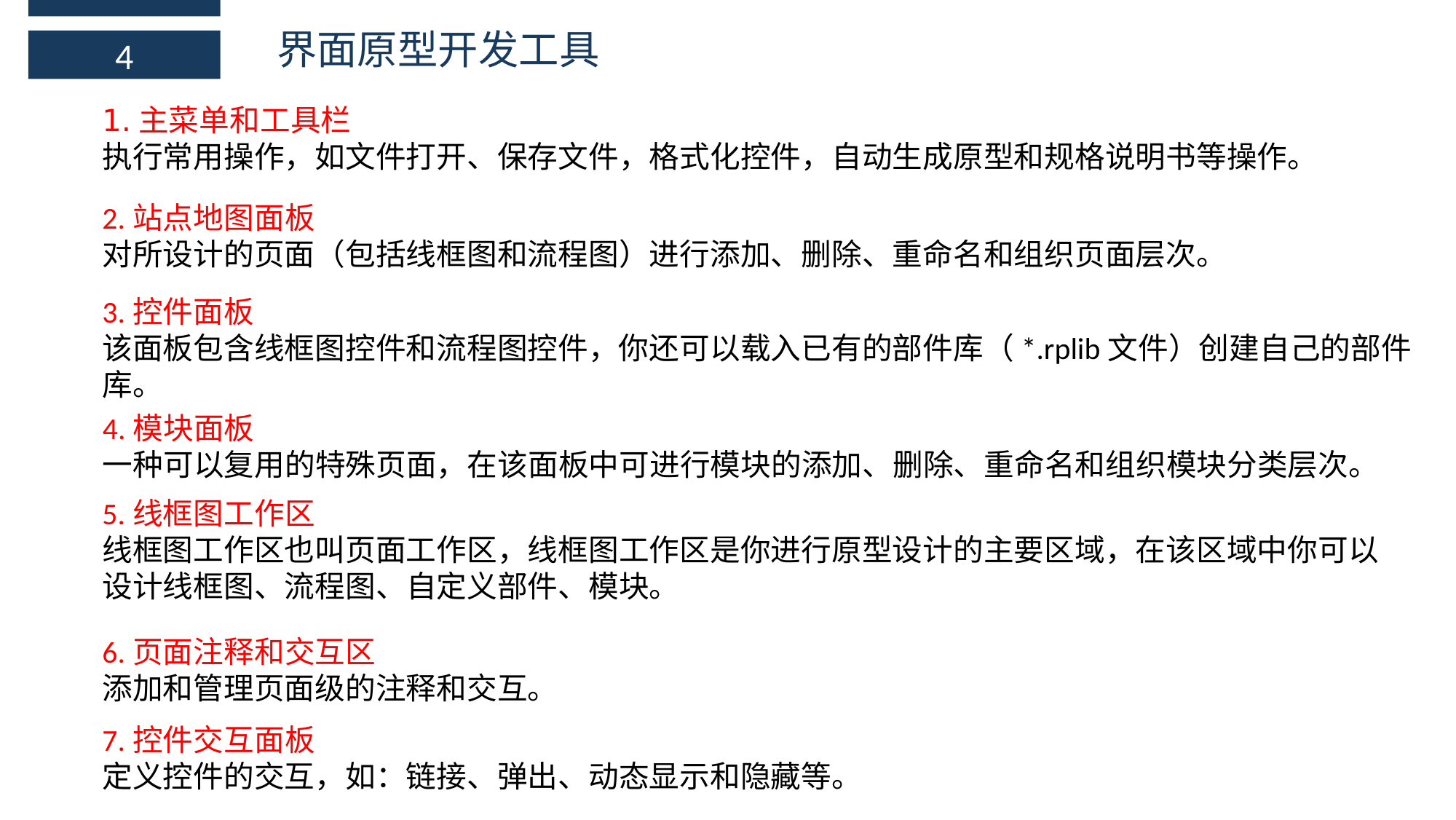

界面原型开发工具
4
1.主菜单和工具栏
执行常用操作，如文件打开、保存文件，格式化控件，自动生成原型和规格说明书等操作。
2.站点地图面板
对所设计的页面（包括线框图和流程图）进行添加、删除、重命名和组织页面层次。
3.控件面板
该面板包含线框图控件和流程图控件，你还可以载入已有的部件库（*.rplib文件）创建自己的部件库。
4.模块面板
一种可以复用的特殊页面，在该面板中可进行模块的添加、删除、重命名和组织模块分类层次。
5.线框图工作区
线框图工作区也叫页面工作区，线框图工作区是你进行原型设计的主要区域，在该区域中你可以设计线框图、流程图、自定义部件、模块。
6.页面注释和交互区
添加和管理页面级的注释和交互。
7.控件交互面板
定义控件的交互，如：链接、弹出、动态显示和隐藏等。